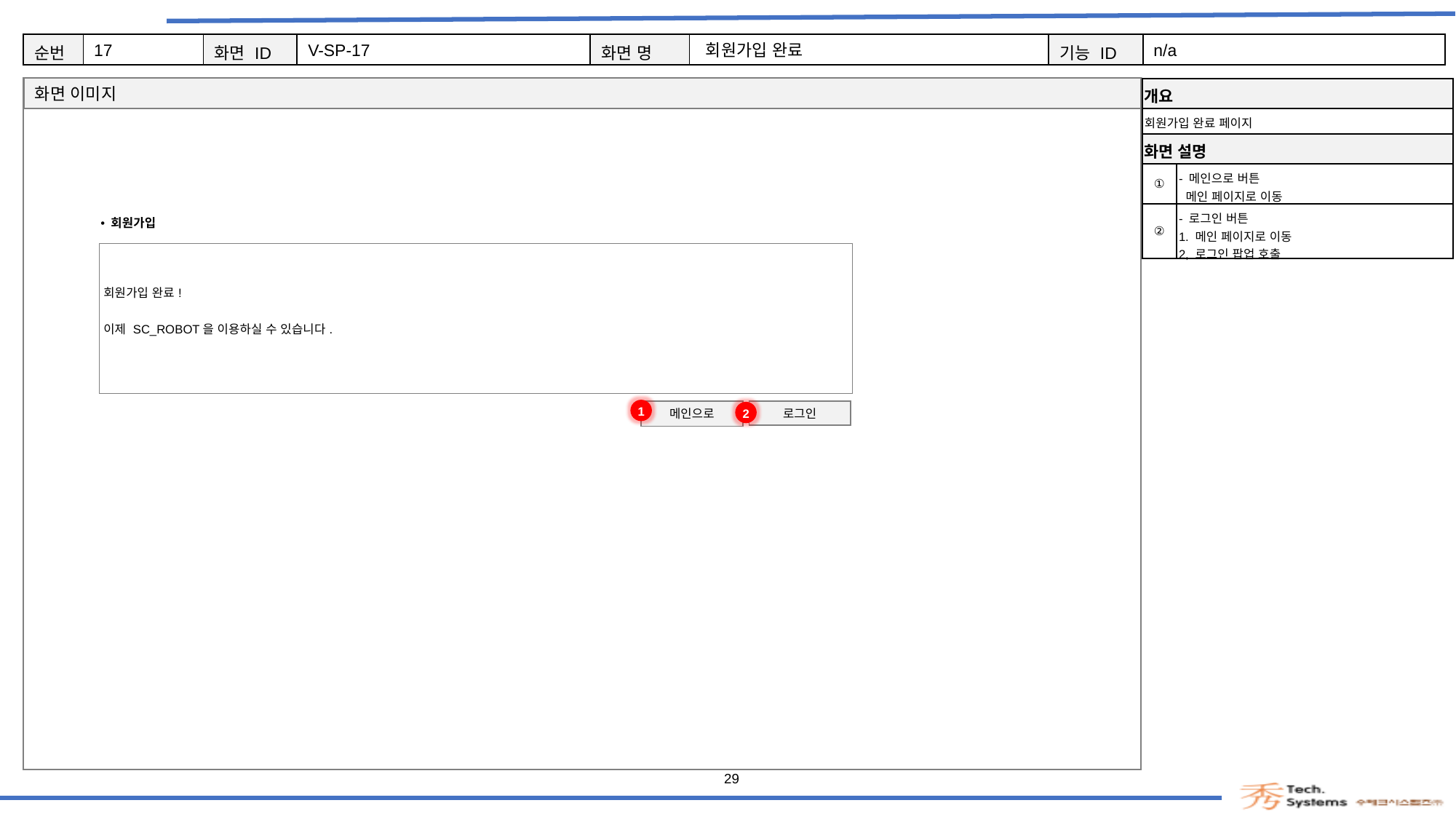

17
V-SP-17

회원가입 완료
n/a
| 개요 |  |
| --- | --- |
| 회원가입 완료 페이지 |  |
| 화면 설명 | Description |
| ① | - 메인으로 버튼 메인 페이지로 이동 |
| ② | - 로그인 버튼 1. 메인 페이지로 이동 2, 로그인 팝업 호출 |
회원가입
| 회원가입 완료! 이제 SC\_ROBOT을 이용하실 수 있습니다. |
| --- |
1

2

메인으로
로그인